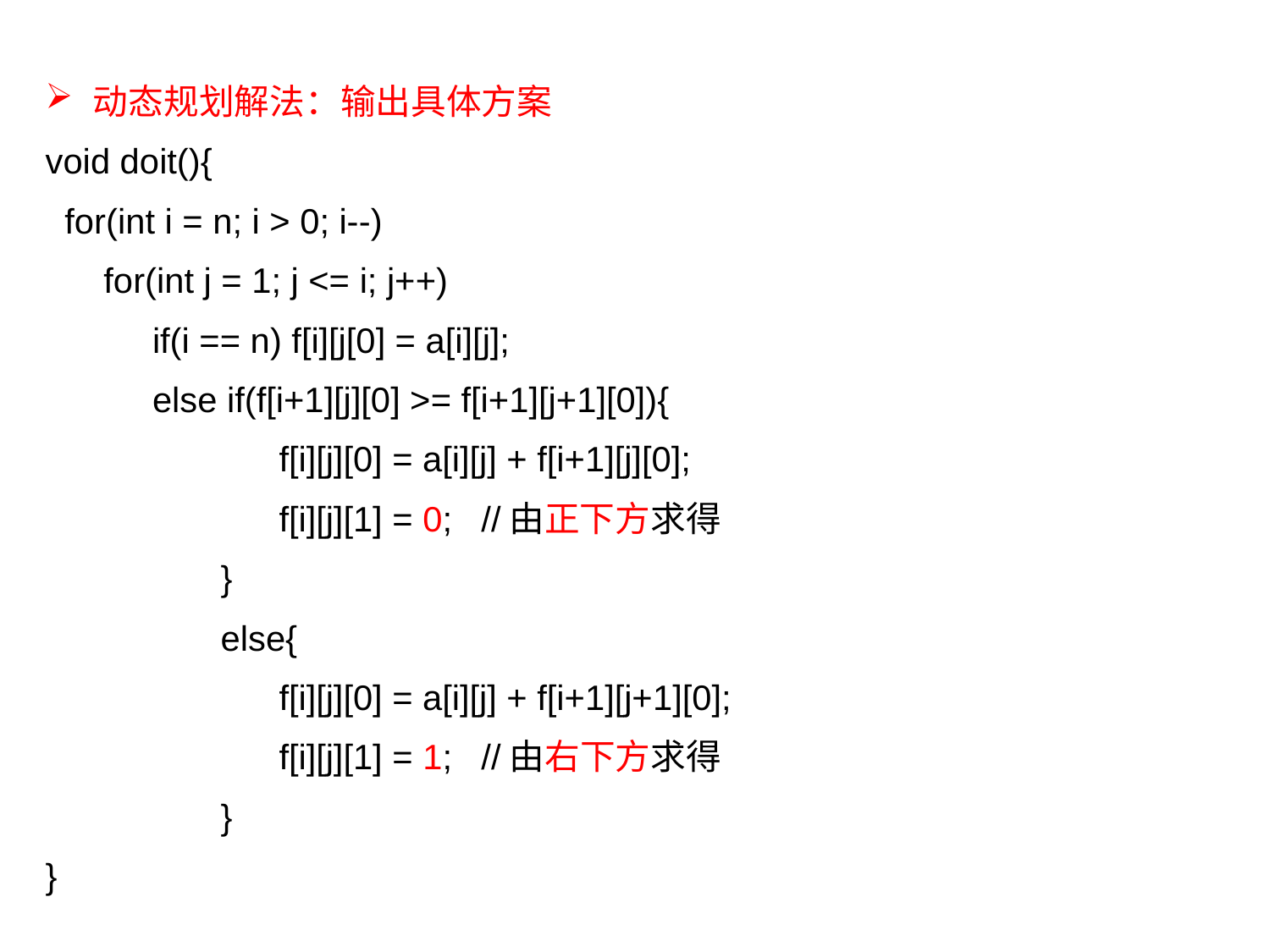

动态规划解法：输出具体方案
void doit(){
  for(int i = n; i > 0; i--)
      for(int j = 1; j <= i; j++)
           if(i == n) f[i][j[0] = a[i][j];
           else if(f[i+1][j][0] >= f[i+1][j+1][0]){
                        f[i][j][0] = a[i][j] + f[i+1][j][0];
                        f[i][j][1] = 0;   //由正下方求得
                  }
                  else{
                        f[i][j][0] = a[i][j] + f[i+1][j+1][0];
                        f[i][j][1] = 1;   //由右下方求得
                  }
}